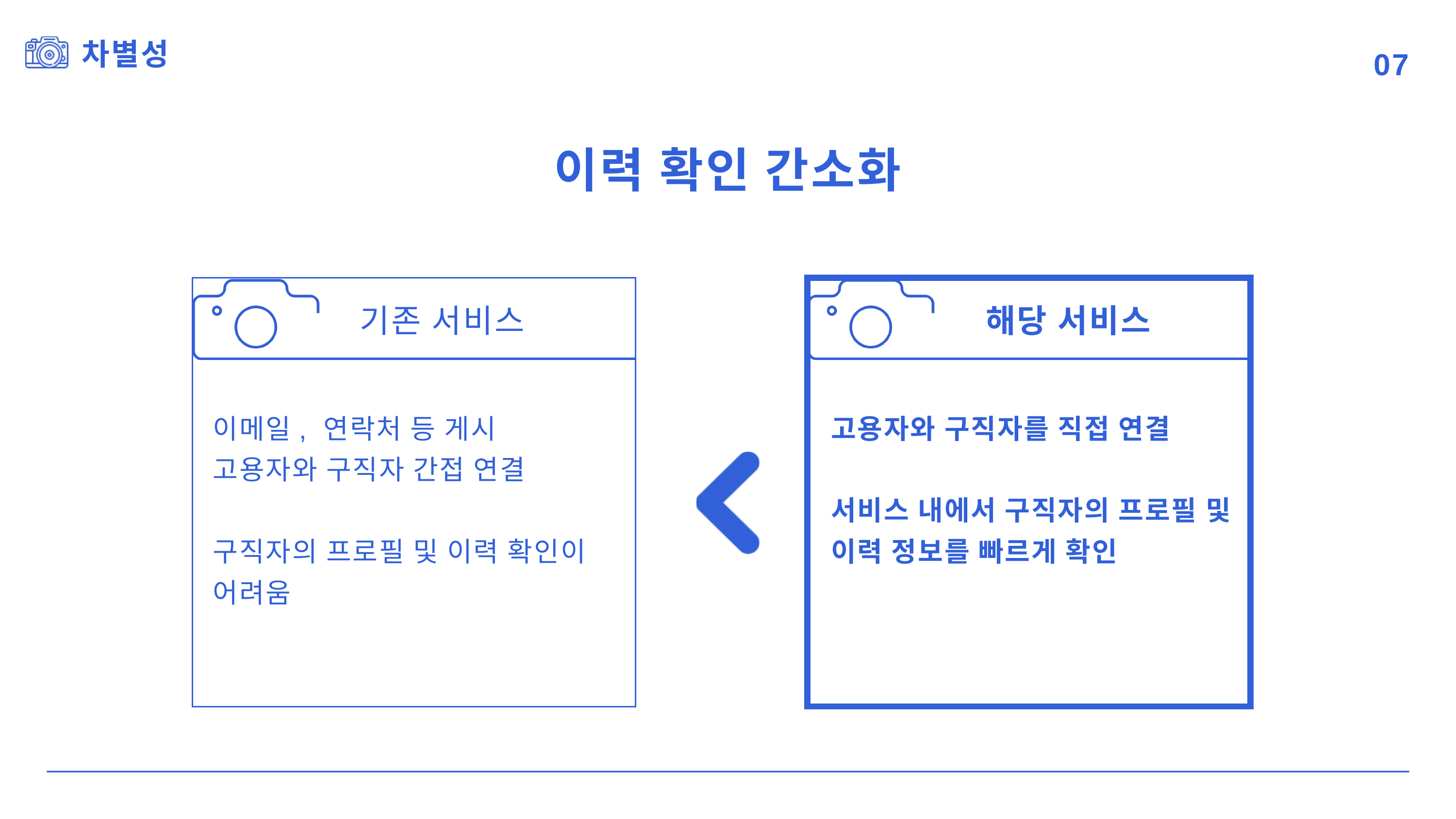

차별성
07
이력 확인 간소화

기존 서비스
해당 서비스
이메일, 연락처 등 게시
고용자와 구직자 간접 연결

구직자의 프로필 및 이력 확인이 어려움
고용자와 구직자를 직접 연결

서비스 내에서 구직자의 프로필 및 이력 정보를 빠르게 확인